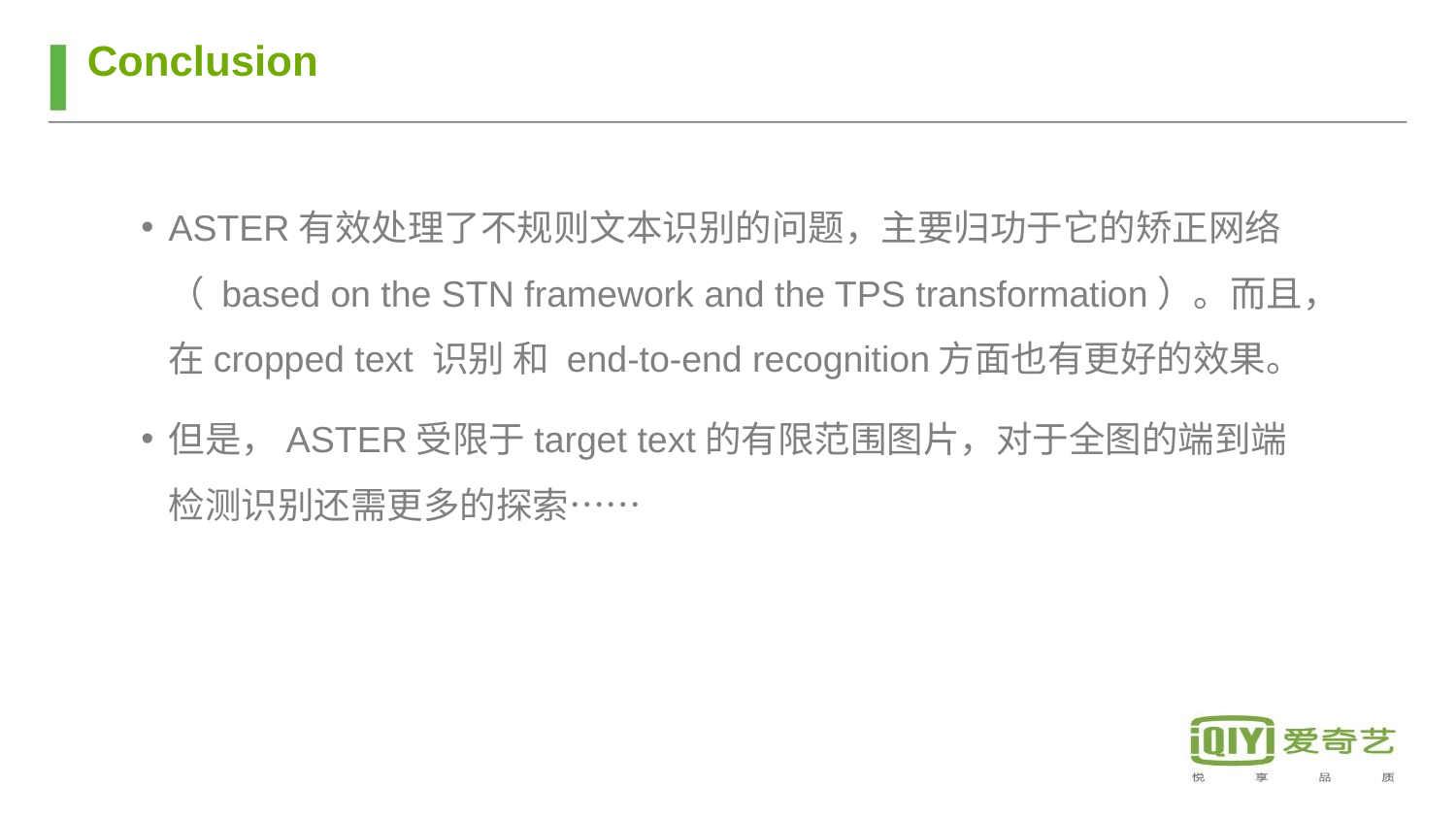

# Conclusion
ASTER有效处理了不规则文本识别的问题，主要归功于它的矫正网络（ based on the STN framework and the TPS transformation）。而且，在cropped text 识别 和 end-to-end recognition方面也有更好的效果。
但是，ASTER受限于target text的有限范围图片，对于全图的端到端检测识别还需更多的探索……